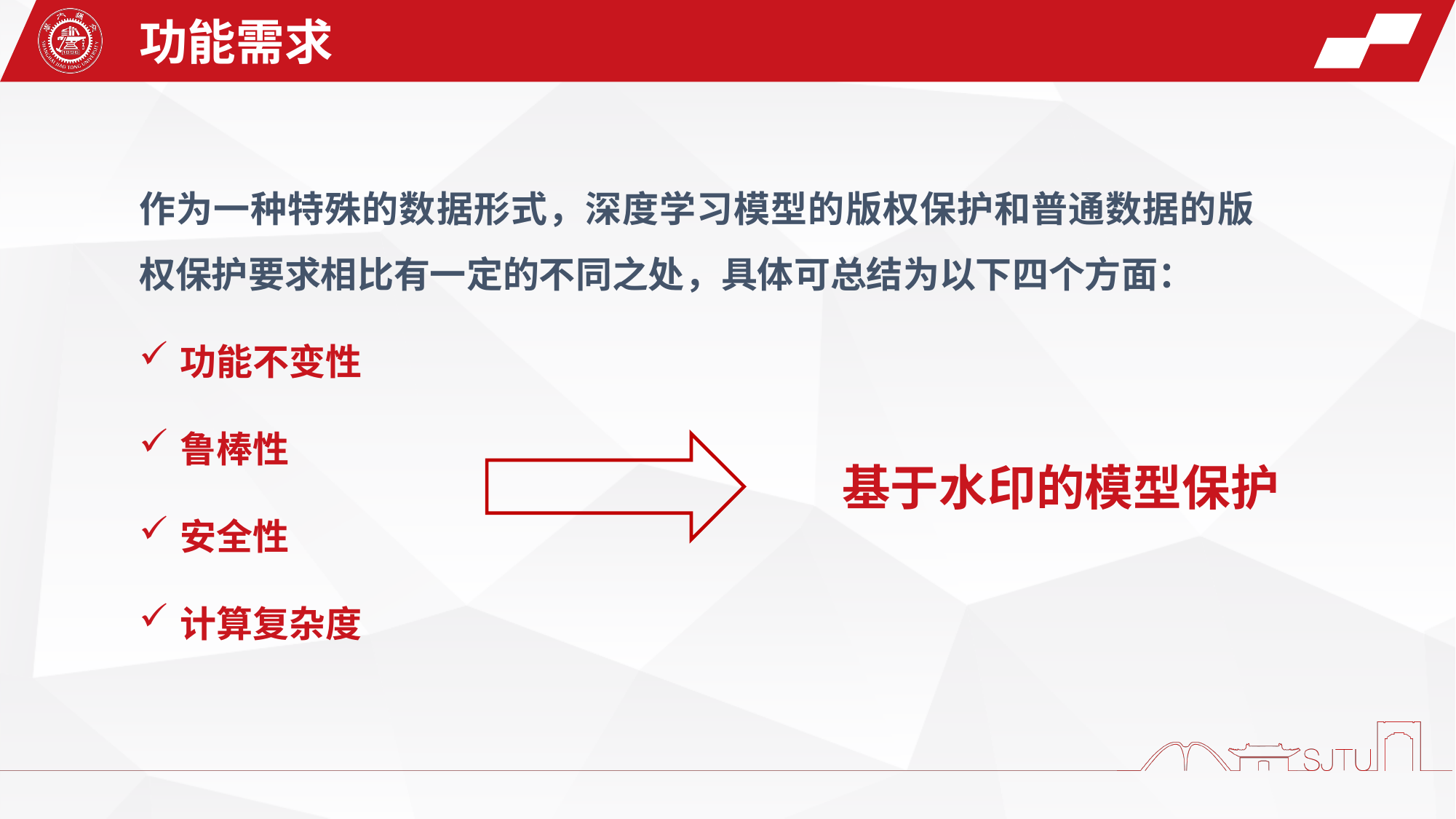

功能需求
作为一种特殊的数据形式，深度学习模型的版权保护和普通数据的版权保护要求相比有一定的不同之处，具体可总结为以下四个方面：
功能不变性
鲁棒性
安全性
计算复杂度

基于水印的模型保护